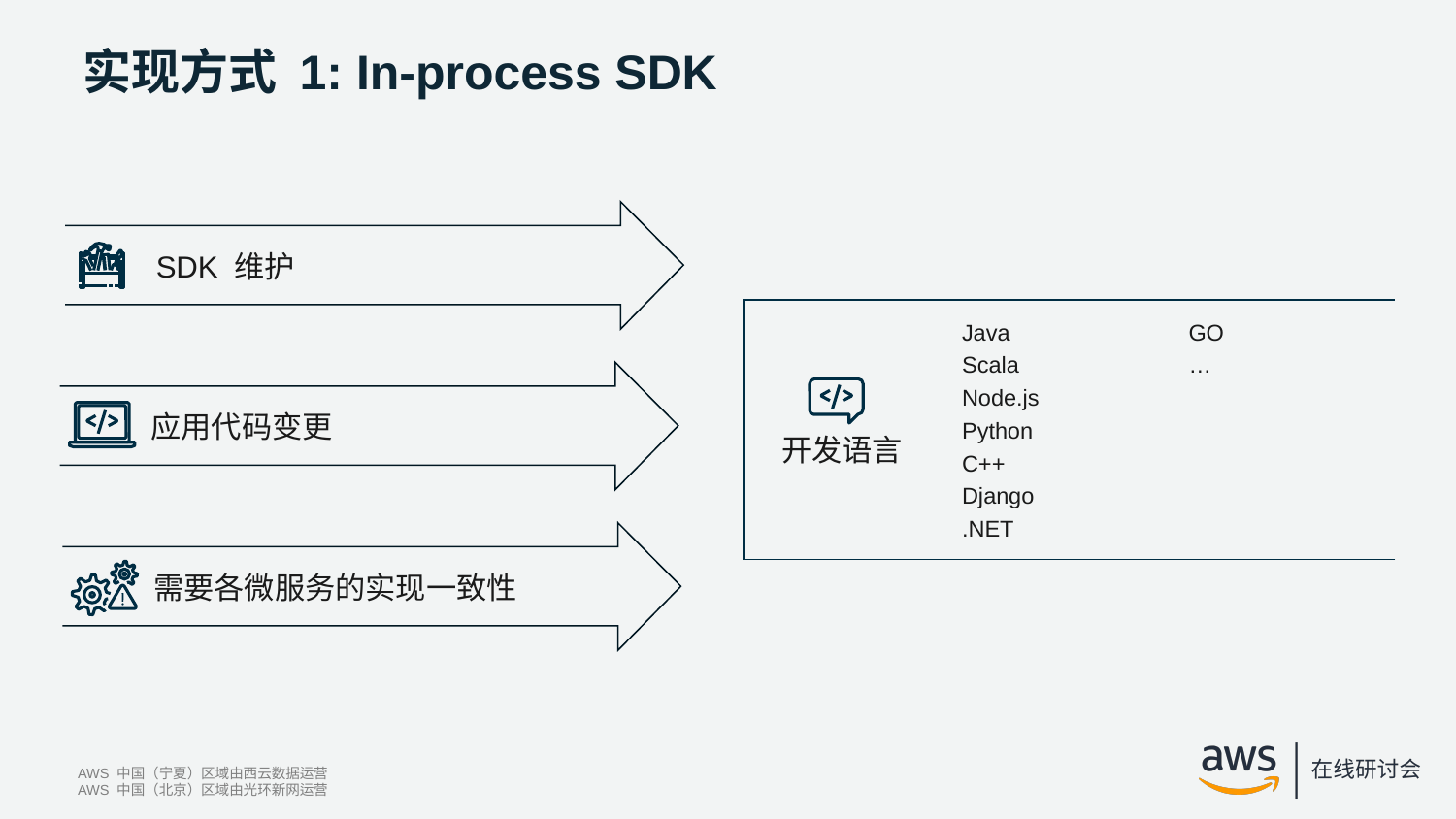

# 实现方式 1: In-process SDK
SDK 维护

Java
Scala
Node.js
Python
C++
Django
.NET
GO
…
应用代码变更

开发语言
需要各微服务的实现一致性